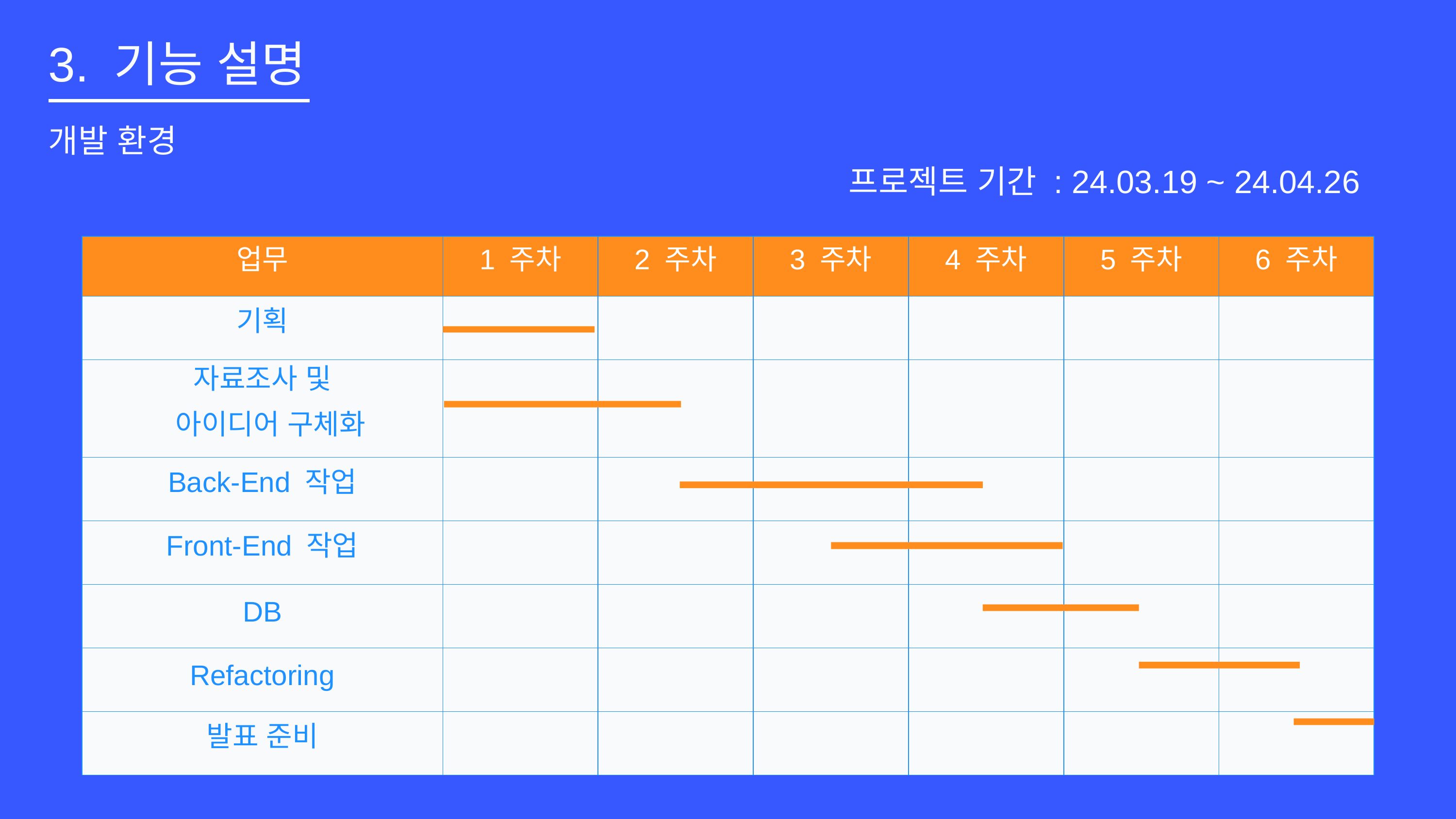

3. 기능 설명
개발 환경
프로젝트 기간 : 24.03.19 ~ 24.04.26
| 업무 | 1 주차 | 2 주차 | 3 주차 | 4 주차 | 5 주차 | 6 주차 |
| --- | --- | --- | --- | --- | --- | --- |
| 기획 |  |  |  |  |  |  |
| 자료조사 및 아이디어 구체화 |  |  |  |  |  |  |
| Back-End 작업 |  |  |  |  |  |  |
| Front-End 작업 |  |  |  |  |  |  |
| DB |  |  |  |  |  |  |
| Refactoring |  |  |  |  |  |  |
| 발표 준비 |  |  |  |  |  |  |